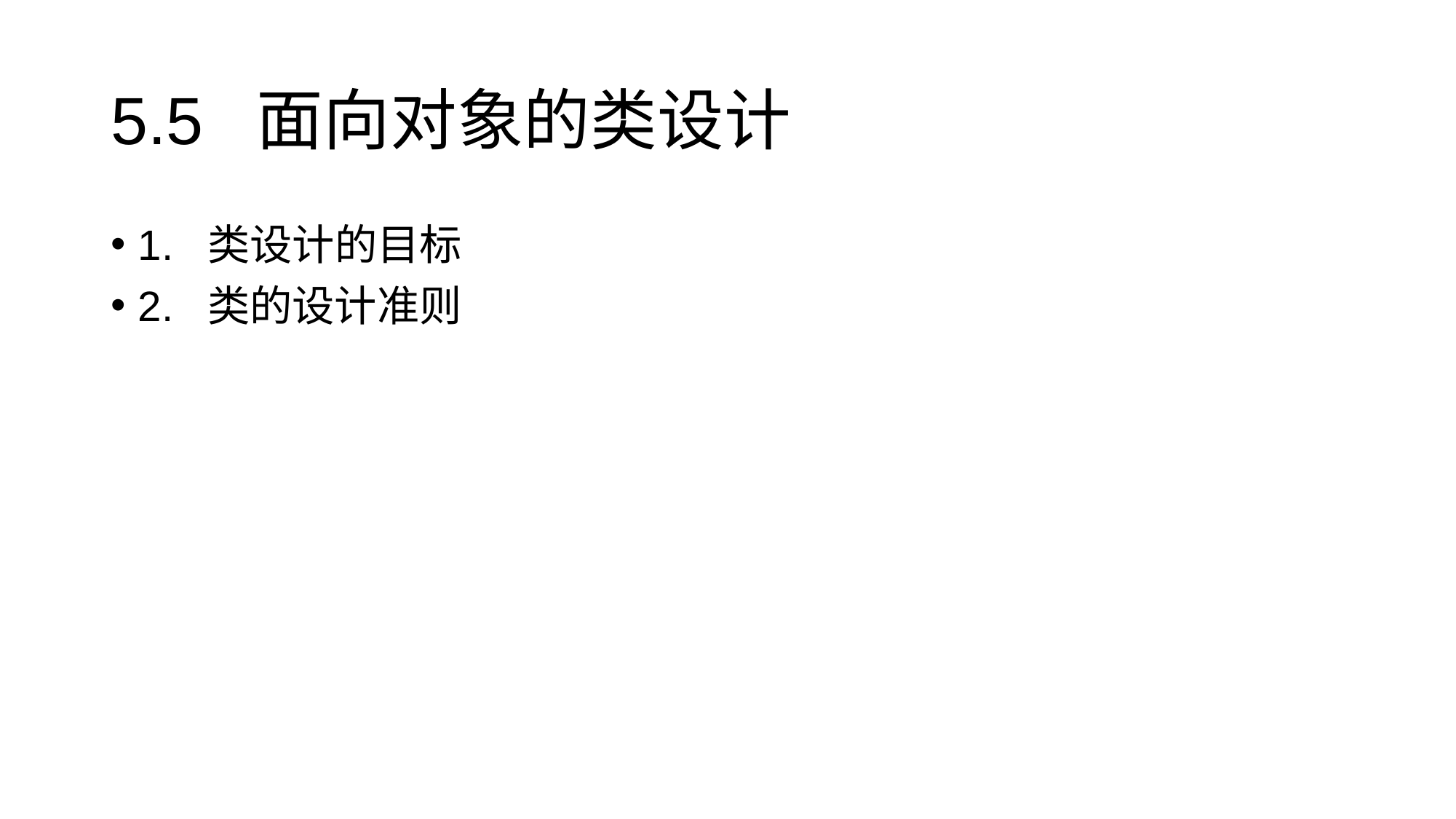

# 5.5  面向对象的类设计
1.  类设计的目标
2.  类的设计准则